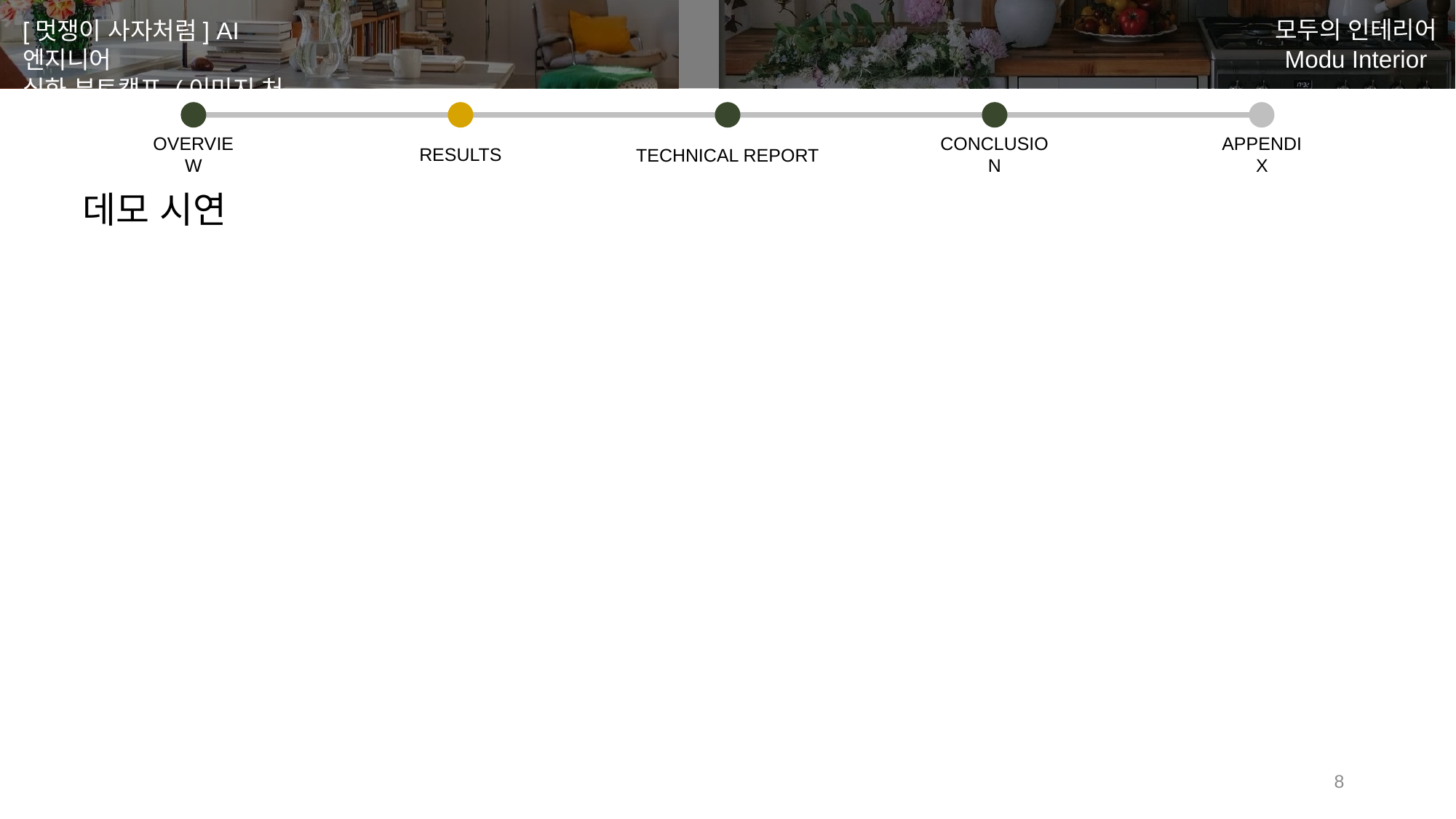

OVERVIEW
CONCLUSION
APPENDIX
RESULTS
TECHNICAL REPORT
# 데모 시연
8